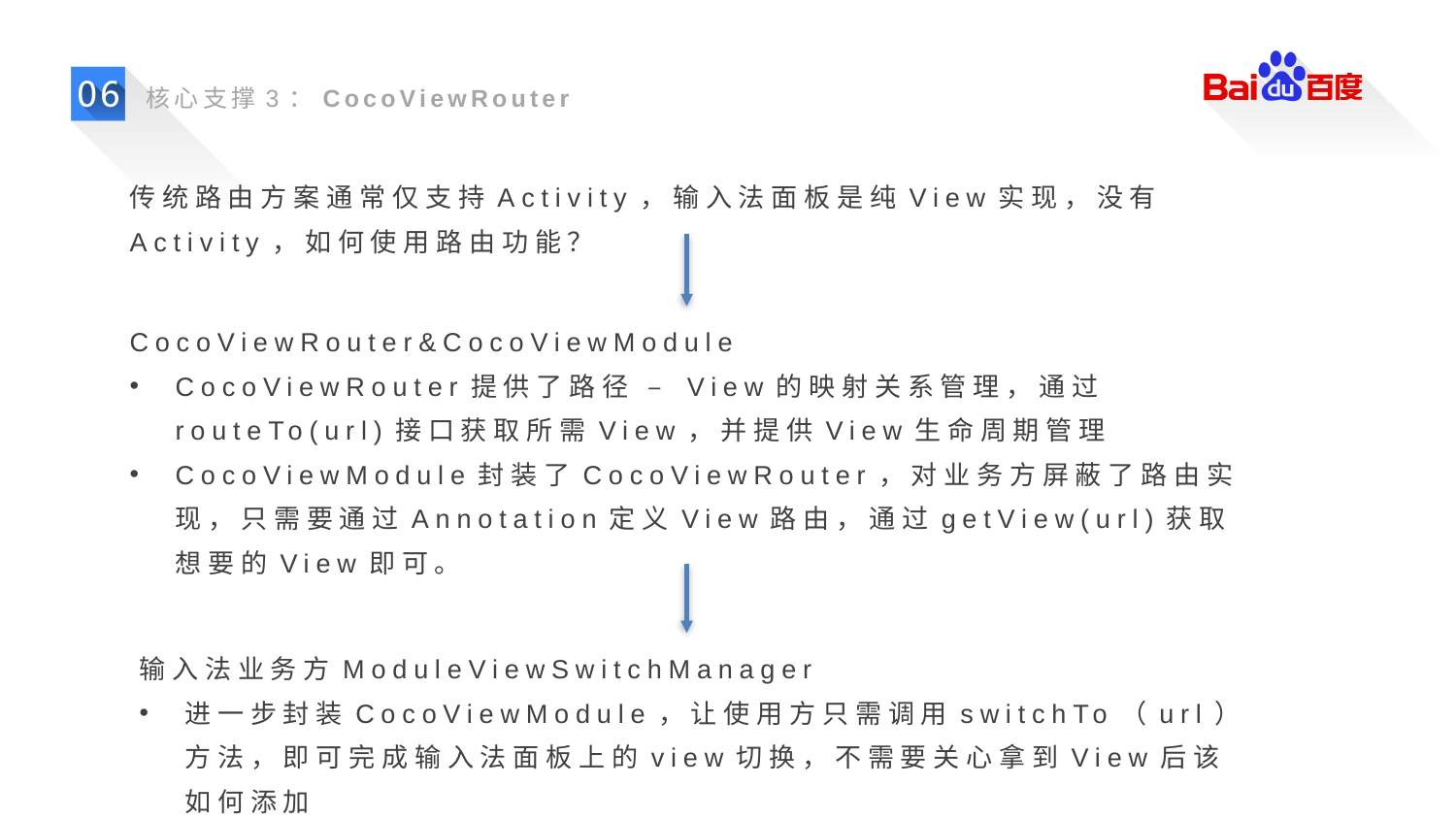

核心支撑3：CocoViewRouter
传统路由方案通常仅支持Activity，输入法面板是纯View实现，没有Activity，如何使用路由功能？
CocoViewRouter&CocoViewModule
CocoViewRouter提供了路径 – View的映射关系管理，通过routeTo(url)接口获取所需View，并提供View生命周期管理
CocoViewModule封装了CocoViewRouter，对业务方屏蔽了路由实现，只需要通过Annotation定义View路由，通过getView(url)获取想要的View即可。

输入法业务方ModuleViewSwitchManager
进一步封装CocoViewModule，让使用方只需调用switchTo（url）方法，即可完成输入法面板上的view切换，不需要关心拿到View后该如何添加